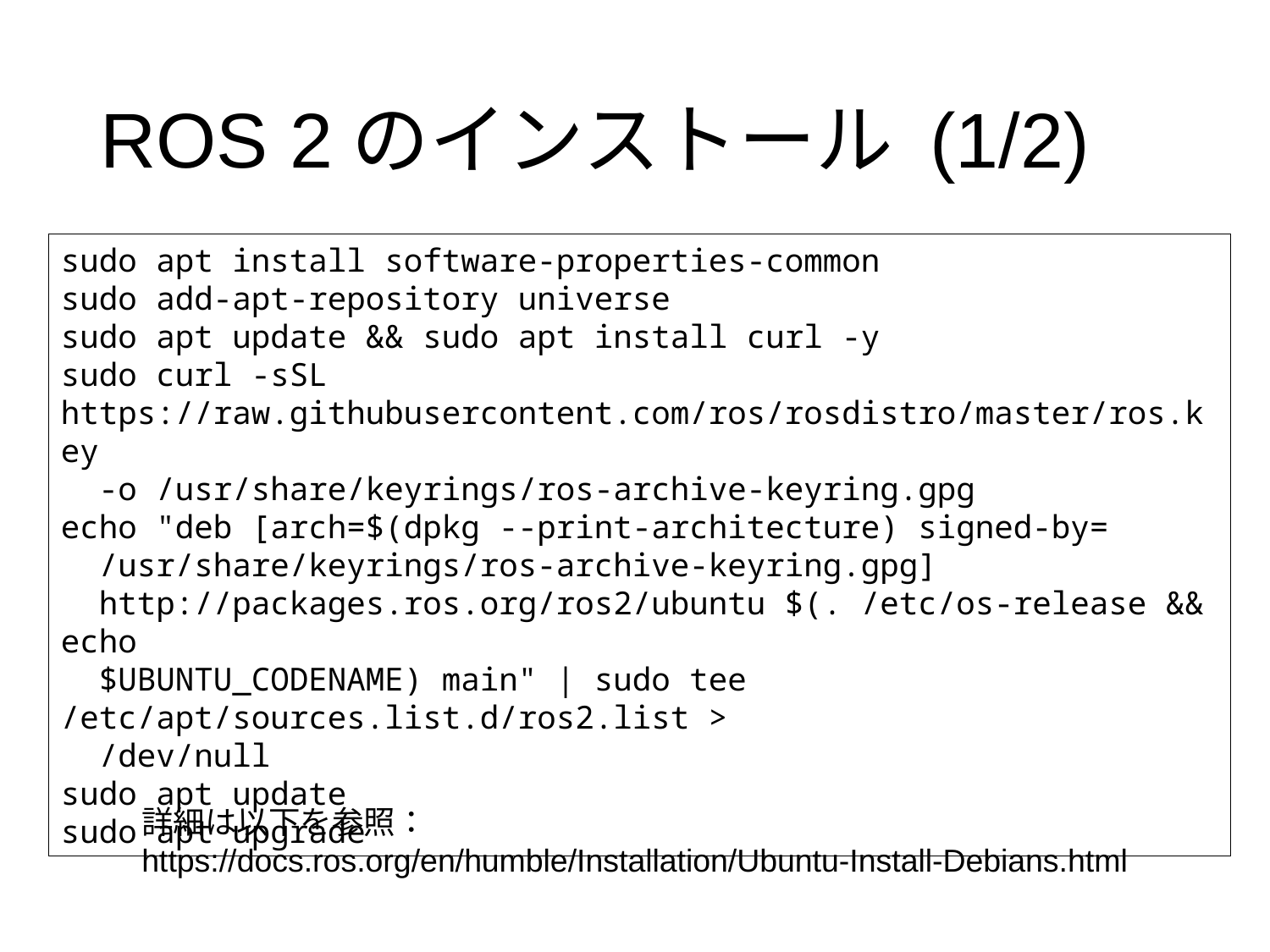

# ROS 2のインストール (1/2)
sudo apt install software-properties-common
sudo add-apt-repository universe
sudo apt update && sudo apt install curl -y
sudo curl -sSL https://raw.githubusercontent.com/ros/rosdistro/master/ros.key
  -o /usr/share/keyrings/ros-archive-keyring.gpg
echo "deb [arch=$(dpkg --print-architecture) signed-by=
  /usr/share/keyrings/ros-archive-keyring.gpg]
  http://packages.ros.org/ros2/ubuntu $(. /etc/os-release && echo
  $UBUNTU_CODENAME) main" | sudo tee /etc/apt/sources.list.d/ros2.list >
  /dev/null
sudo apt update
sudo apt upgrade
詳細は以下を参照：
https://docs.ros.org/en/humble/Installation/Ubuntu-Install-Debians.html